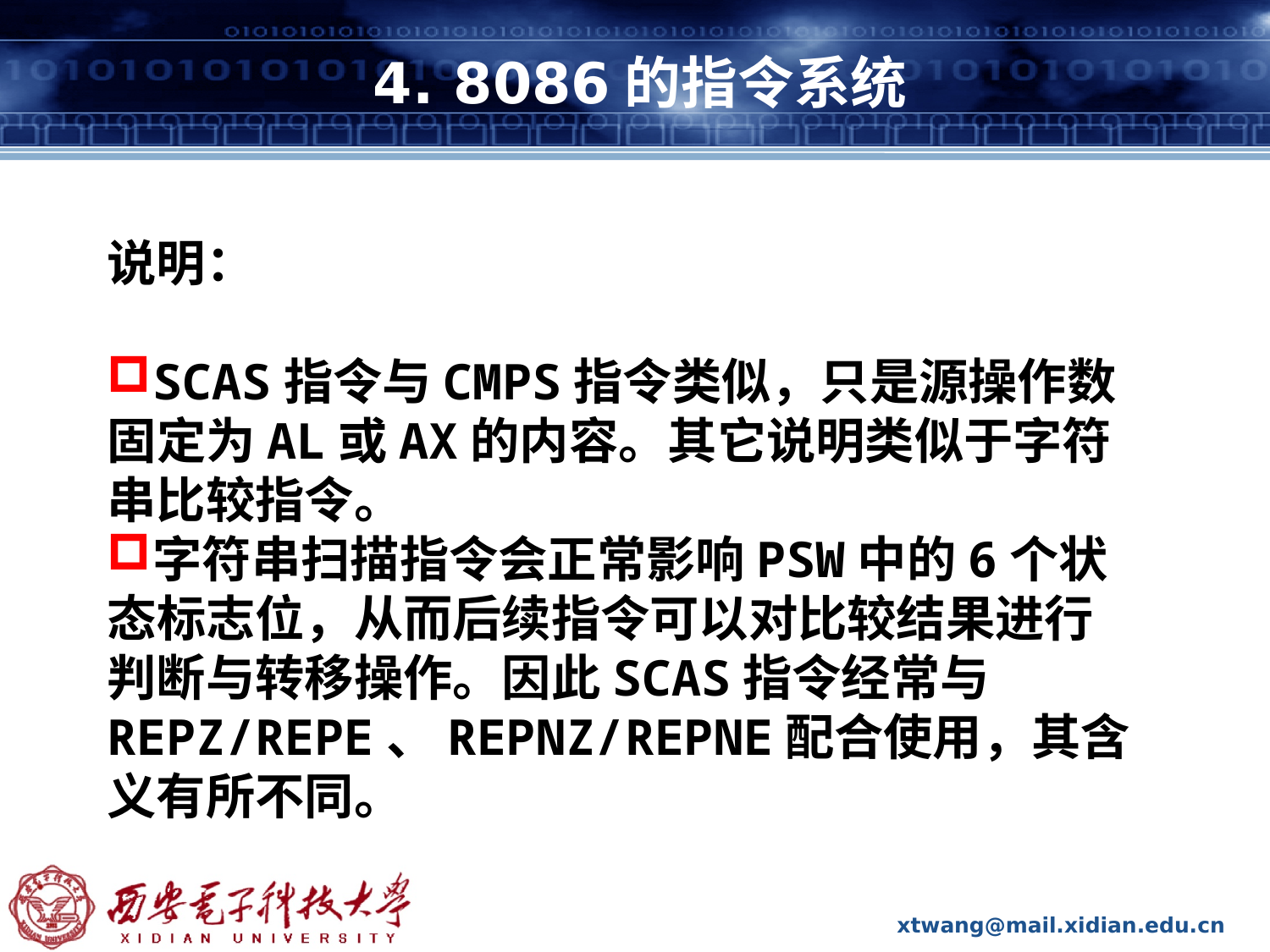

# 4. 8086的指令系统
说明：

SCAS指令与CMPS指令类似，只是源操作数固定为AL或AX的内容。其它说明类似于字符串比较指令。
字符串扫描指令会正常影响PSW中的6个状态标志位，从而后续指令可以对比较结果进行判断与转移操作。因此SCAS指令经常与REPZ/REPE、REPNZ/REPNE配合使用，其含义有所不同。